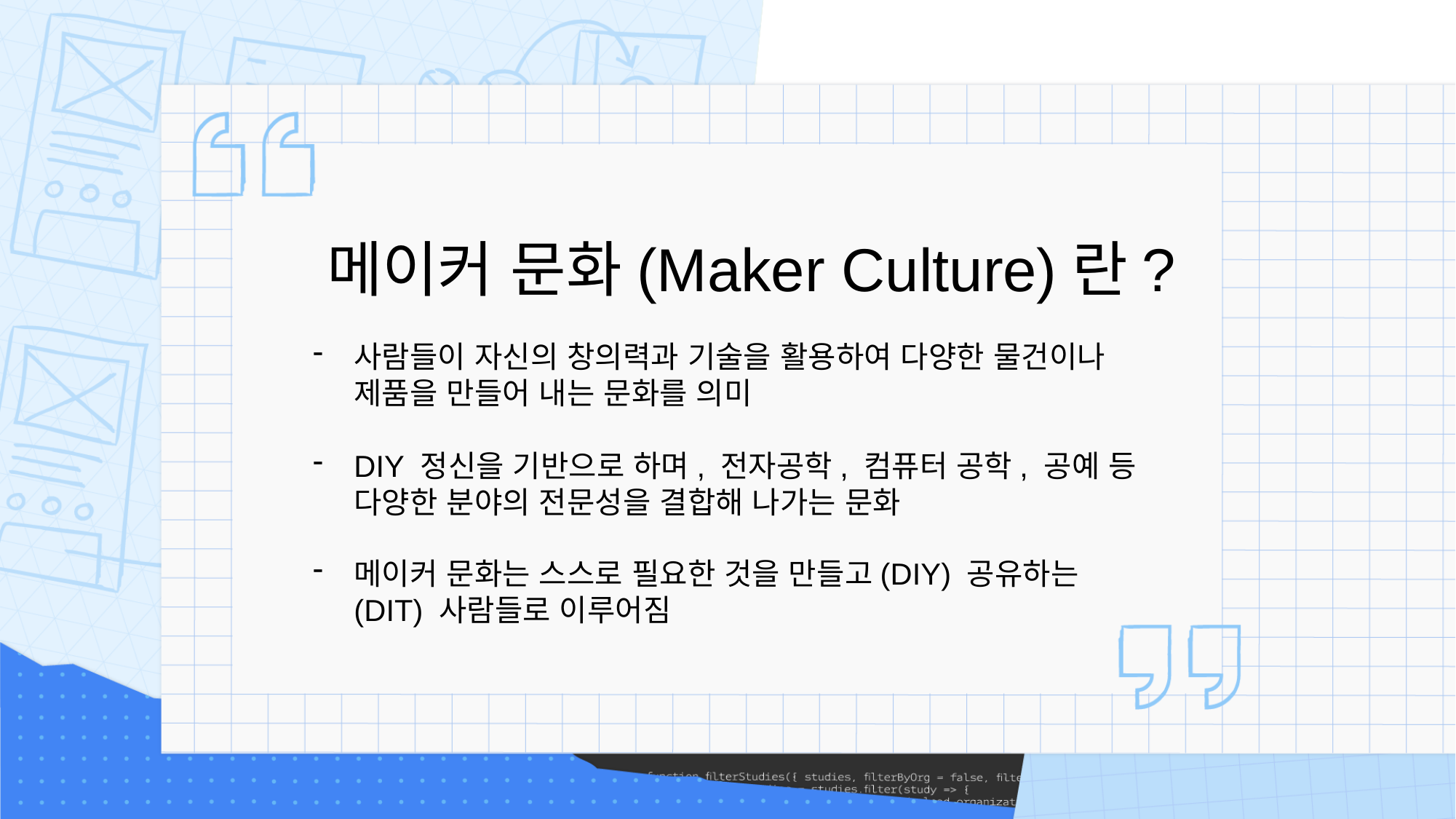

메이커 문화(Maker Culture)란?
사람들이 자신의 창의력과 기술을 활용하여 다양한 물건이나 제품을 만들어 내는 문화를 의미

DIY 정신을 기반으로 하며, 전자공학, 컴퓨터 공학, 공예 등 다양한 분야의 전문성을 결합해 나가는 문화
메이커 문화는 스스로 필요한 것을 만들고(DIY) 공유하는(DIT) 사람들로 이루어짐